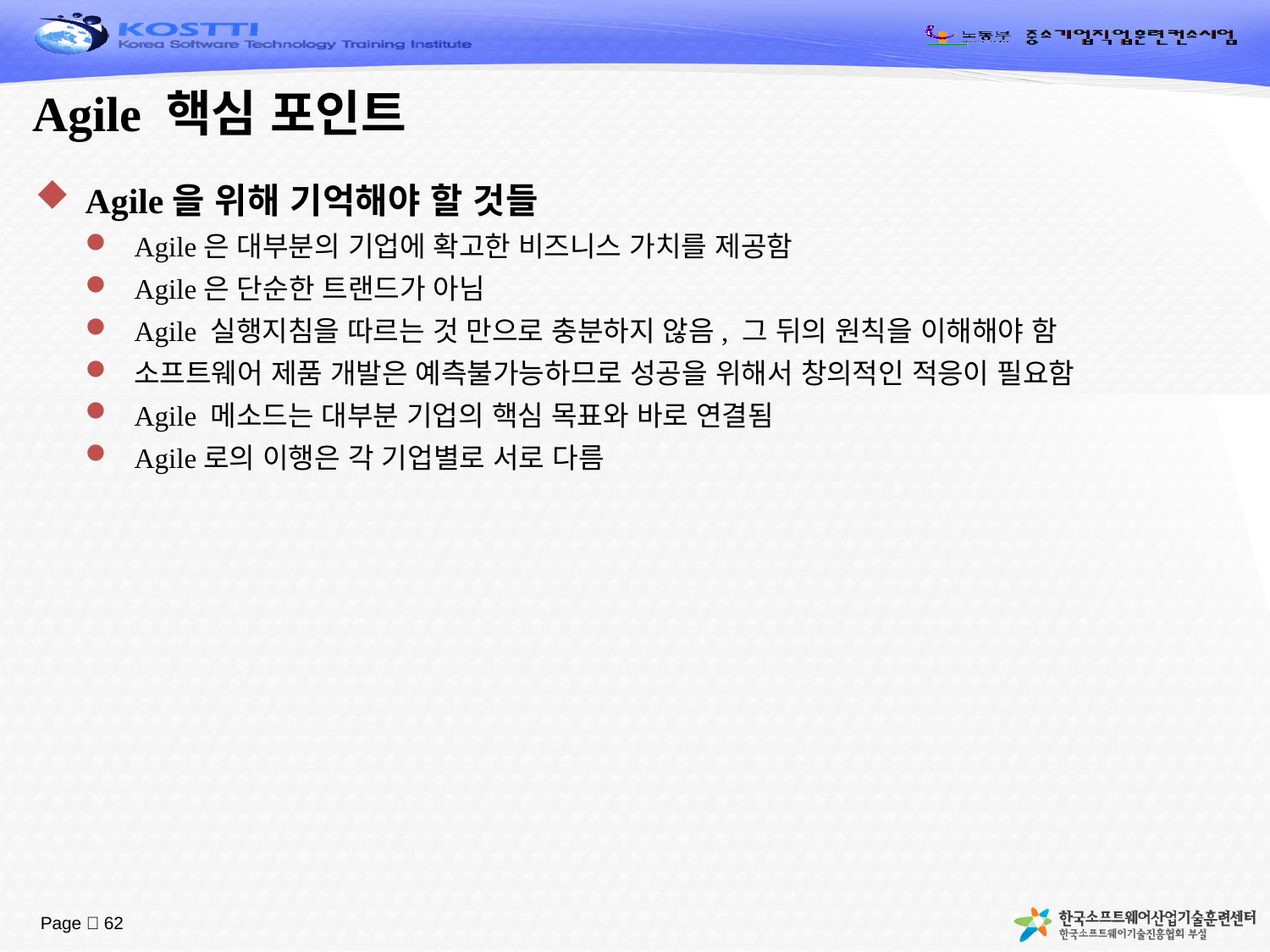

# Agile 핵심 포인트
Agile을 위해 기억해야 할 것들
Agile은 대부분의 기업에 확고한 비즈니스 가치를 제공함
Agile은 단순한 트랜드가 아님
Agile 실행지침을 따르는 것 만으로 충분하지 않음, 그 뒤의 원칙을 이해해야 함
소프트웨어 제품 개발은 예측불가능하므로 성공을 위해서 창의적인 적응이 필요함
Agile 메소드는 대부분 기업의 핵심 목표와 바로 연결됨
Agile로의 이행은 각 기업별로 서로 다름